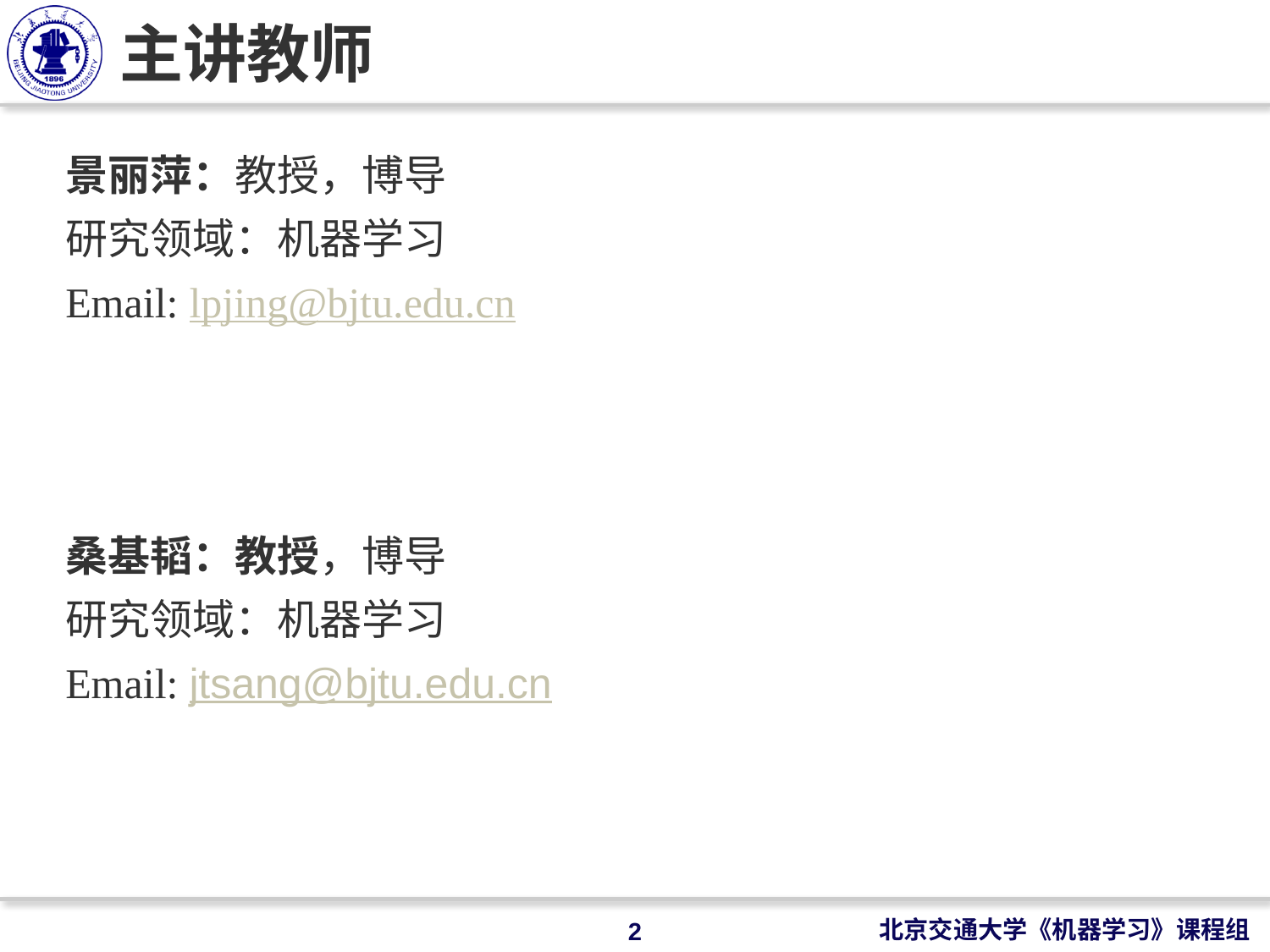

# 主讲教师
景丽萍：教授，博导
研究领域：机器学习
Email: lpjing@bjtu.edu.cn

桑基韬：教授，博导
研究领域：机器学习
Email: jtsang@bjtu.edu.cn